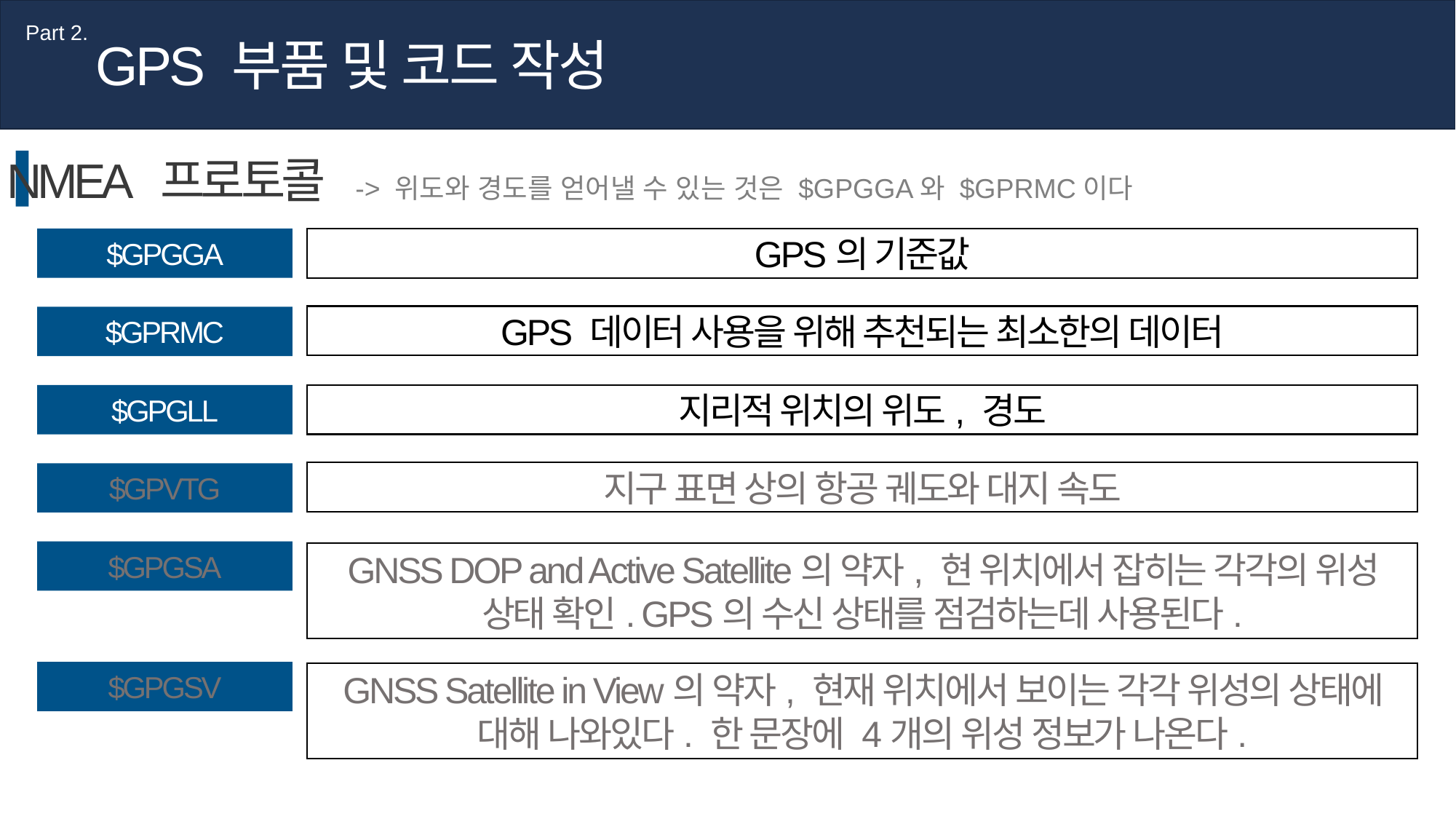

Part 2.
GPS 부품 및 코드 작성
NMEA  프로토콜   -> 위도와 경도를 얻어낼 수 있는 것은 $GPGGA와 $GPRMC이다

$GPGGA
GPS의 기준값
GPS 데이터 사용을 위해 추천되는 최소한의 데이터
$GPRMC
지리적 위치의 위도, 경도
$GPGLL
지구 표면 상의 항공 궤도와 대지 속도
$GPVTG
$GPGSA
GNSS DOP and Active Satellite의 약자, 현 위치에서 잡히는 각각의 위성 상태 확인. GPS의 수신 상태를 점검하는데 사용된다.
$GPGSV
GNSS Satellite in View의 약자, 현재 위치에서 보이는 각각 위성의 상태에 대해 나와있다. 한 문장에 4개의 위성 정보가 나온다.